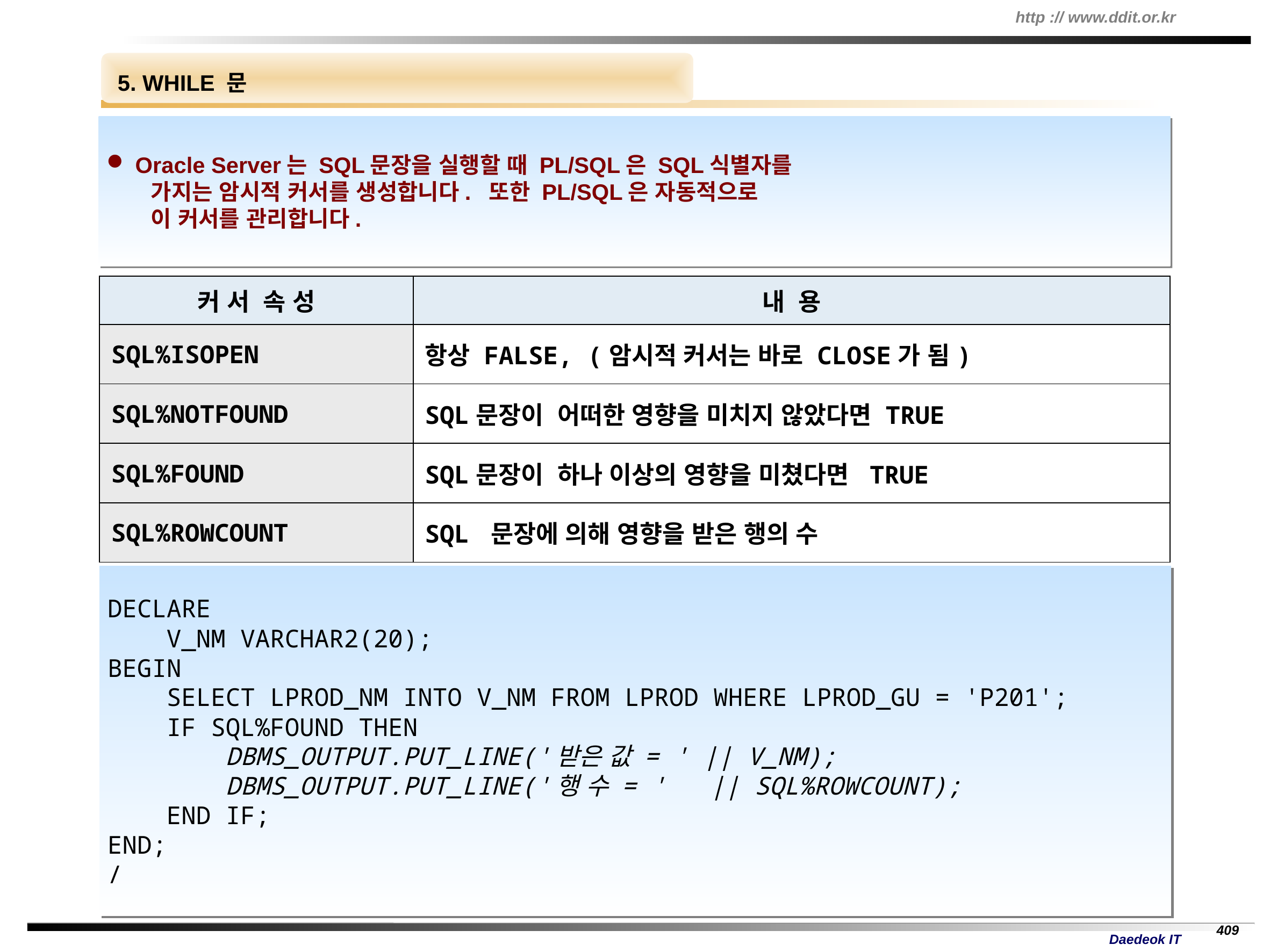

5. WHILE 문

 Oracle Server는 SQL문장을 실행할 때 PL/SQL은 SQL식별자를
    가지는 암시적 커서를 생성합니다.  또한 PL/SQL은 자동적으로
    이 커서를 관리합니다.
| 커 서 속 성 | 내 용 |
| --- | --- |
| SQL%ISOPEN | 항상 FALSE, (암시적 커서는 바로 CLOSE가 됨) |
| SQL%NOTFOUND | SQL문장이 어떠한 영향을 미치지 않았다면 TRUE |
| SQL%FOUND | SQL문장이 하나 이상의 영향을 미쳤다면 TRUE |
| SQL%ROWCOUNT | SQL 문장에 의해 영향을 받은 행의 수 |
DECLARE
    V_NM VARCHAR2(20);
BEGIN
    SELECT LPROD_NM INTO V_NM FROM LPROD WHERE LPROD_GU = 'P201';
    IF SQL%FOUND THEN
        DBMS_OUTPUT.PUT_LINE('받은 값 = ' || V_NM);
        DBMS_OUTPUT.PUT_LINE('행 수 = '   || SQL%ROWCOUNT);
    END IF;
END;
/